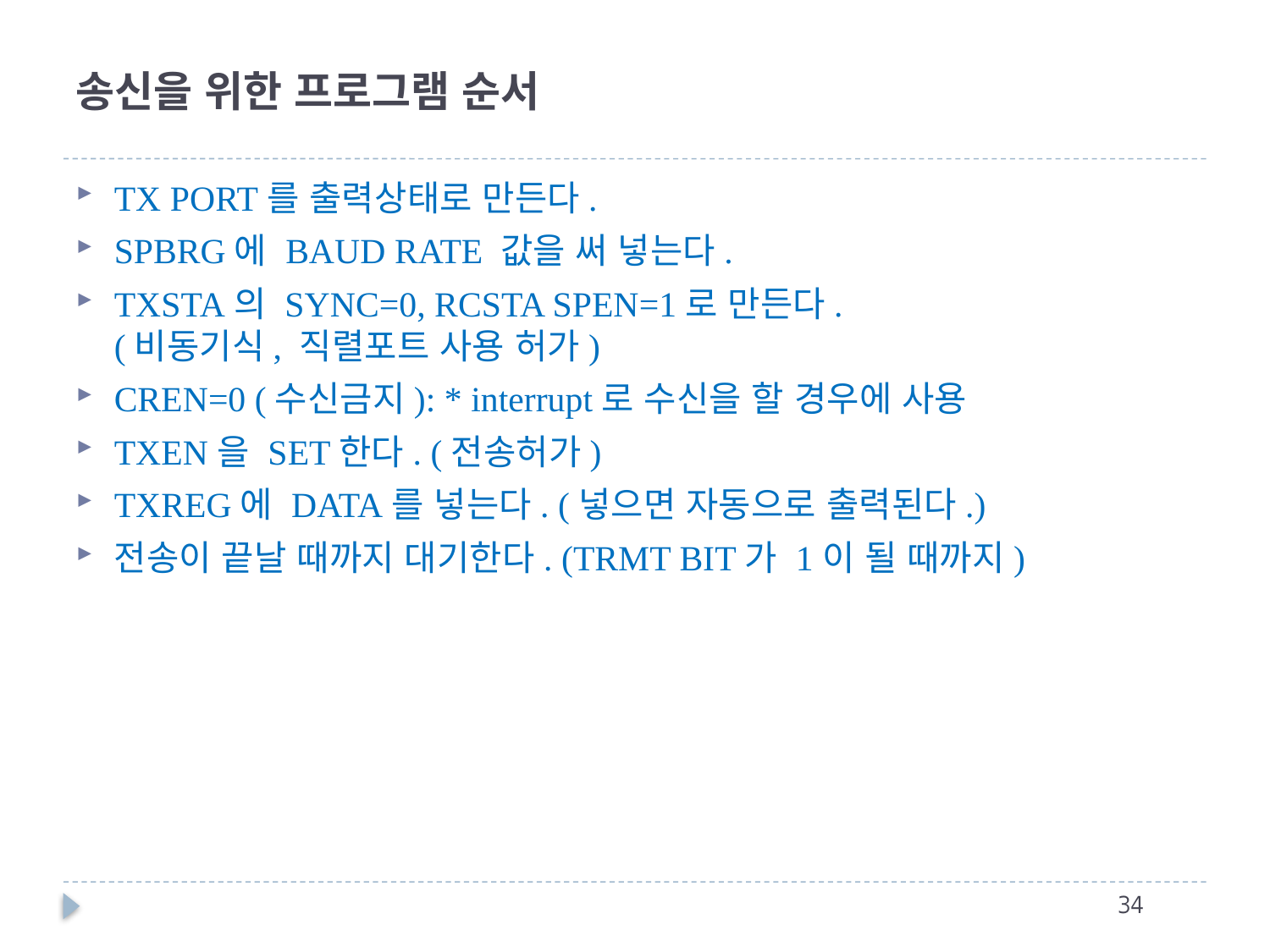

# 송신을 위한 프로그램 순서
TX PORT를 출력상태로 만든다.
SPBRG에 BAUD RATE 값을 써 넣는다.
TXSTA의 SYNC=0, RCSTA SPEN=1로 만든다.
(비동기식, 직렬포트 사용 허가)
CREN=0 (수신금지): * interrupt로 수신을 할 경우에 사용
TXEN을 SET한다. (전송허가)
TXREG에 DATA를 넣는다. (넣으면 자동으로 출력된다.)
전송이 끝날 때까지 대기한다. (TRMT BIT가 1이 될 때까지)

34